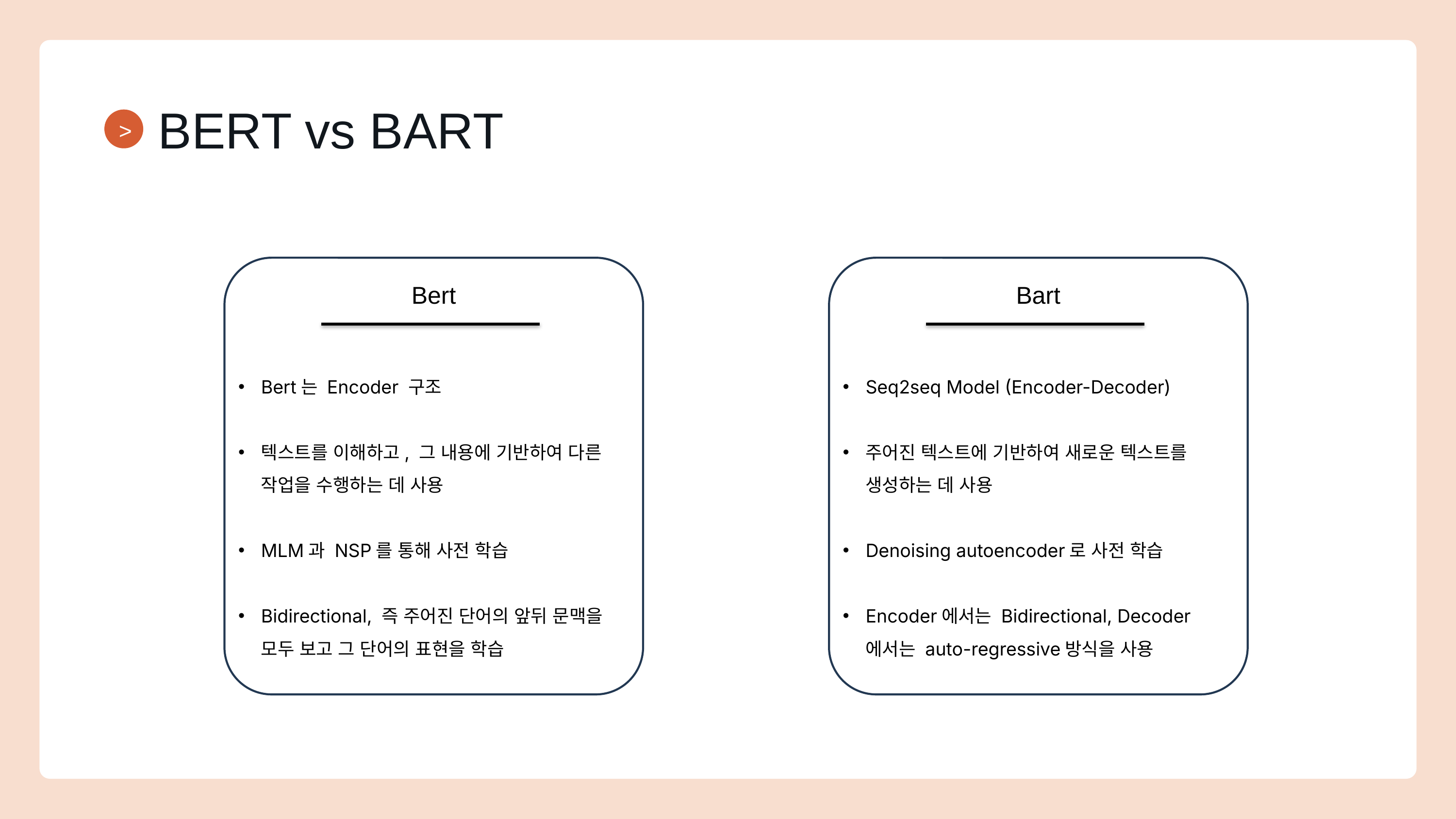

BERT vs BART

>

Bert
Bart
Bert는 Encoder 구조

텍스트를 이해하고, 그 내용에 기반하여 다른 작업을 수행하는 데 사용

MLM과 NSP를 통해 사전 학습

Bidirectional, 즉 주어진 단어의 앞뒤 문맥을 모두 보고 그 단어의 표현을 학습
Seq2seq Model (Encoder-Decoder)

주어진 텍스트에 기반하여 새로운 텍스트를 생성하는 데 사용

Denoising autoencoder로 사전 학습

Encoder에서는 Bidirectional, Decoder에서는 auto-regressive방식을 사용